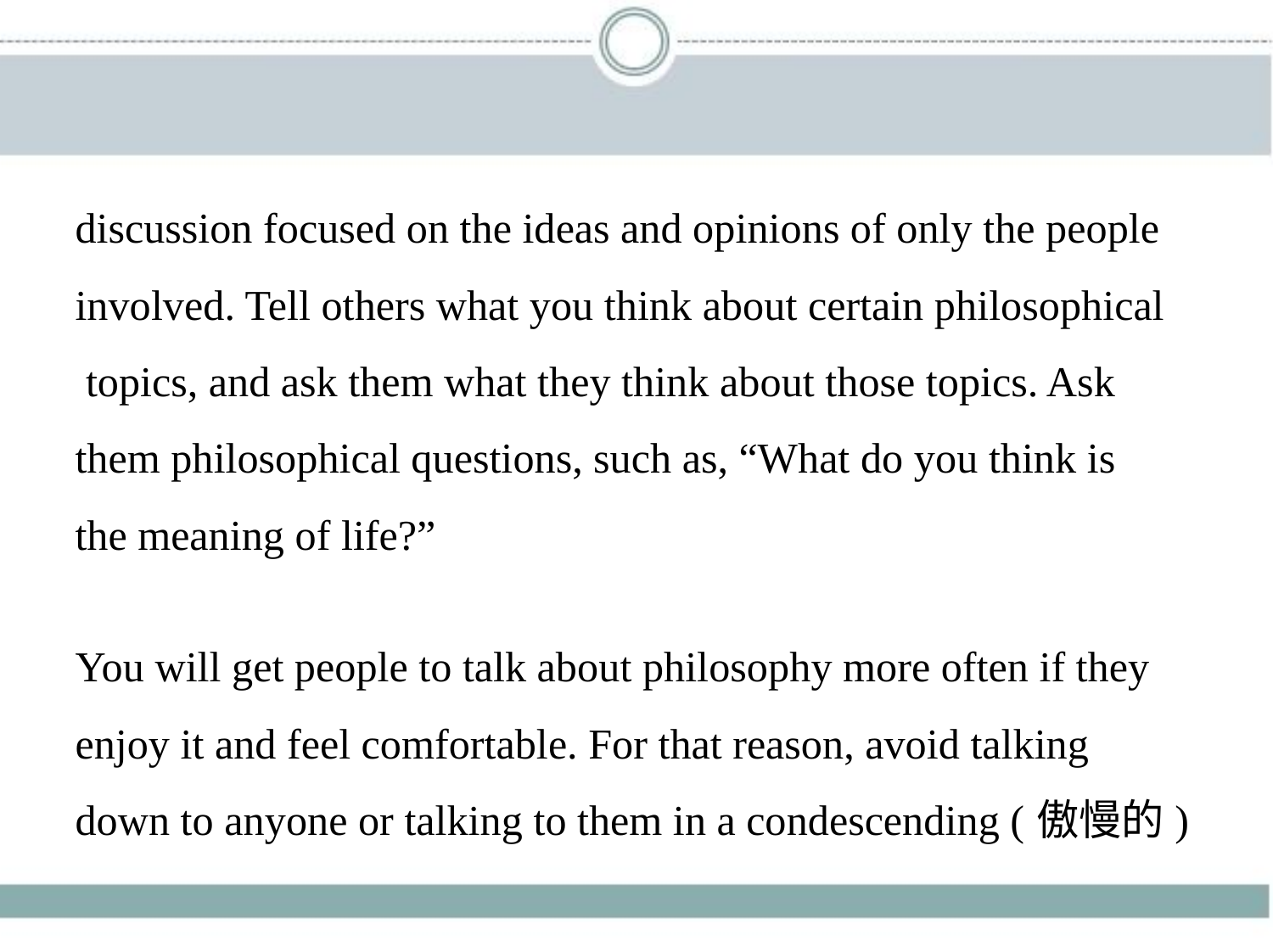

discussion focused on the ideas and opinions of only the people
involved. Tell others what you think about certain philosophical
 topics, and ask them what they think about those topics. Ask
them philosophical questions, such as, “What do you think is
the meaning of life?”
You will get people to talk about philosophy more often if they
enjoy it and feel comfortable. For that reason, avoid talking
down to anyone or talking to them in a condescending (傲慢的)